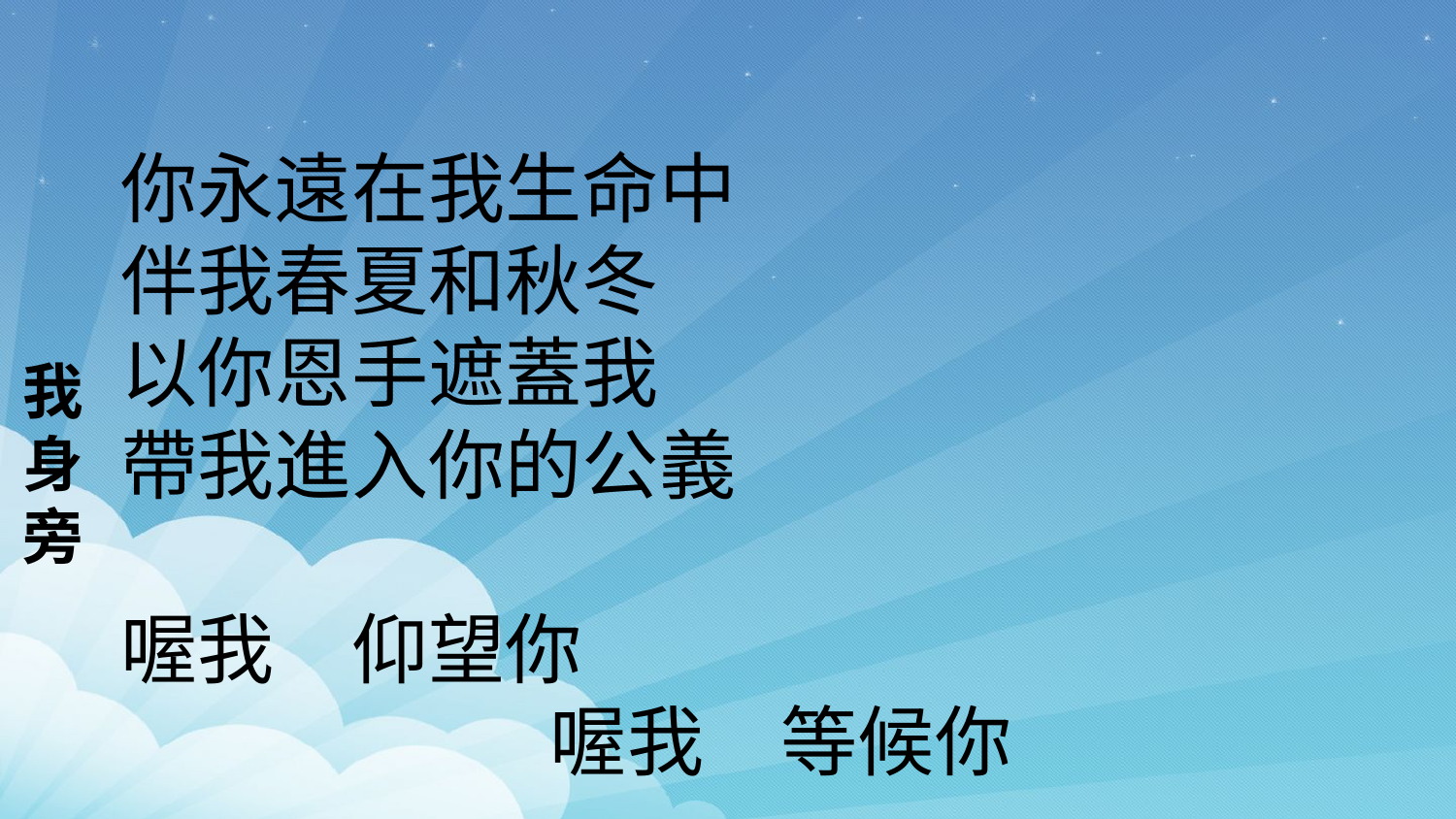

我身旁
你永遠在我生命中
伴我春夏和秋冬
以你恩手遮蓋我
帶我進入你的公義

喔我　仰望你
喔我　等候你